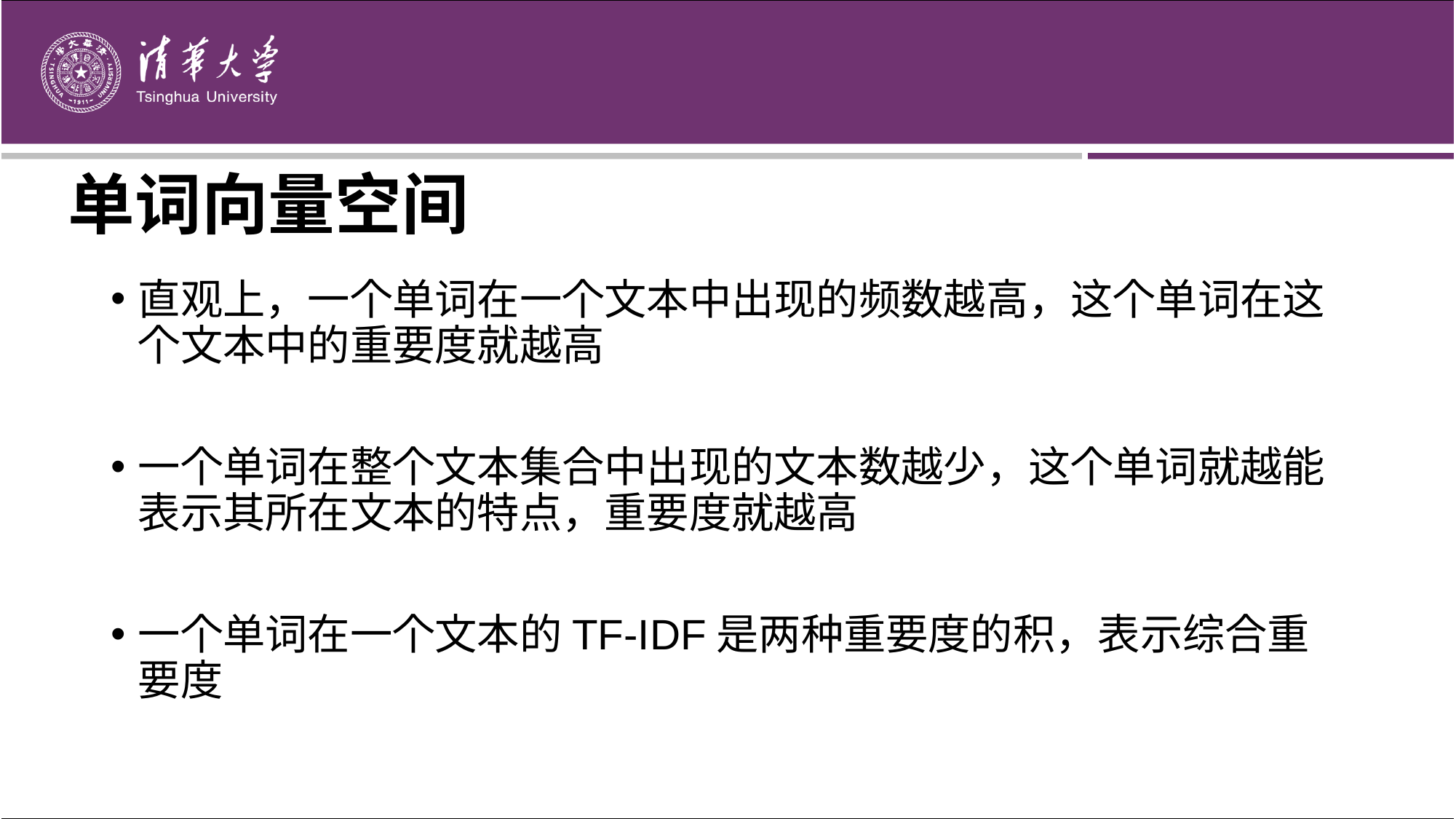

# 单词向量空间
直观上，一个单词在一个文本中出现的频数越高，这个单词在这个文本中的重要度就越高

一个单词在整个文本集合中出现的文本数越少，这个单词就越能表示其所在文本的特点，重要度就越高

一个单词在一个文本的TF-IDF是两种重要度的积，表示综合重要度